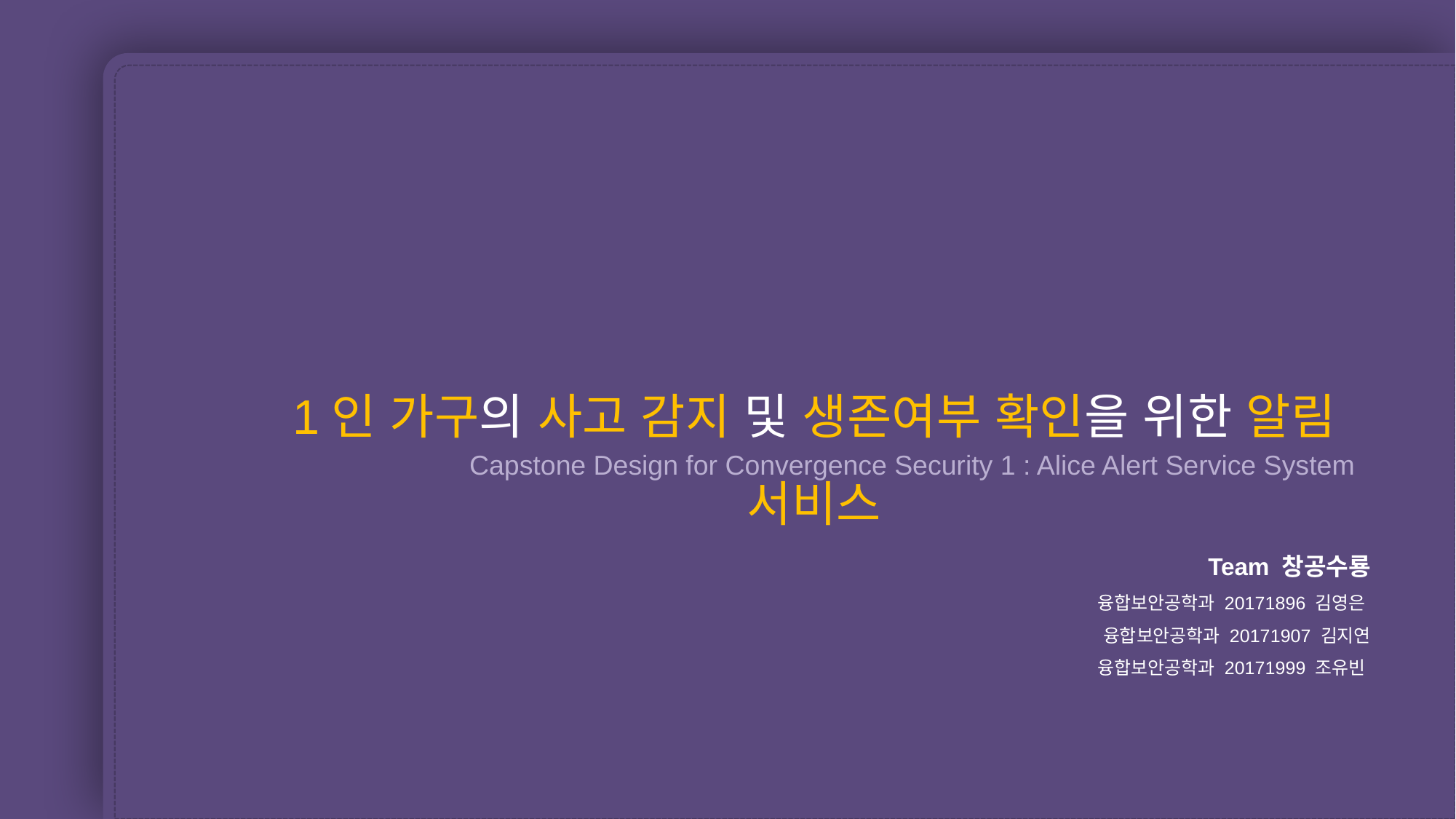

1인 가구의 사고 감지 및 생존여부 확인을 위한 알림 서비스
 Capstone Design for Convergence Security 1 : Alice Alert Service System

Team 창공수룡
융합보안공학과 20171896 김영은
융합보안공학과 20171907 김지연
융합보안공학과 20171999 조유빈